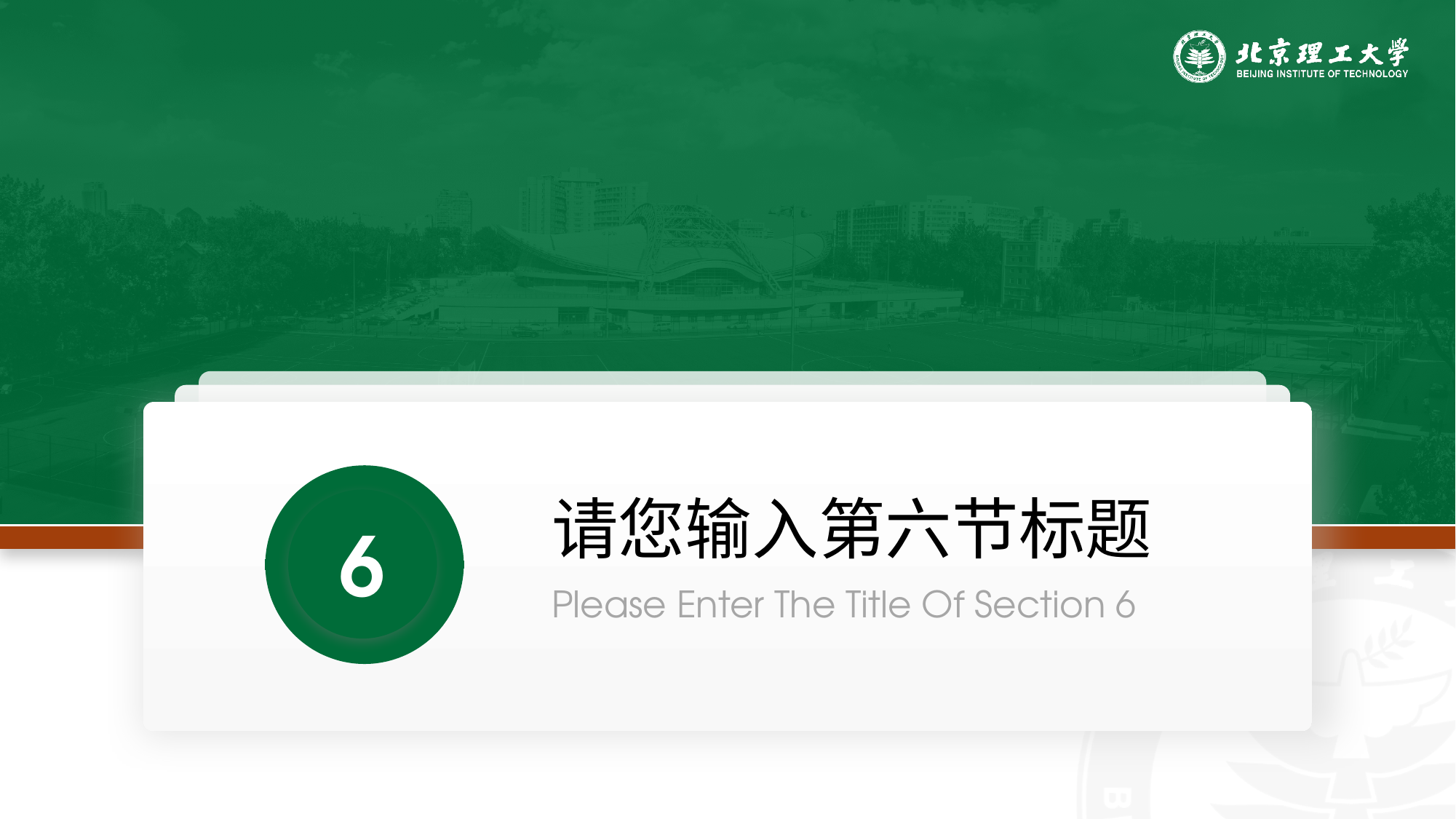

### Chart

| Category | 销售额 |
|---|---|
| 第一季度 | 6.0 |
| 第二季度 | 0.0 |
请您输入第六节标题
6
Please Enter The Title Of Section 6